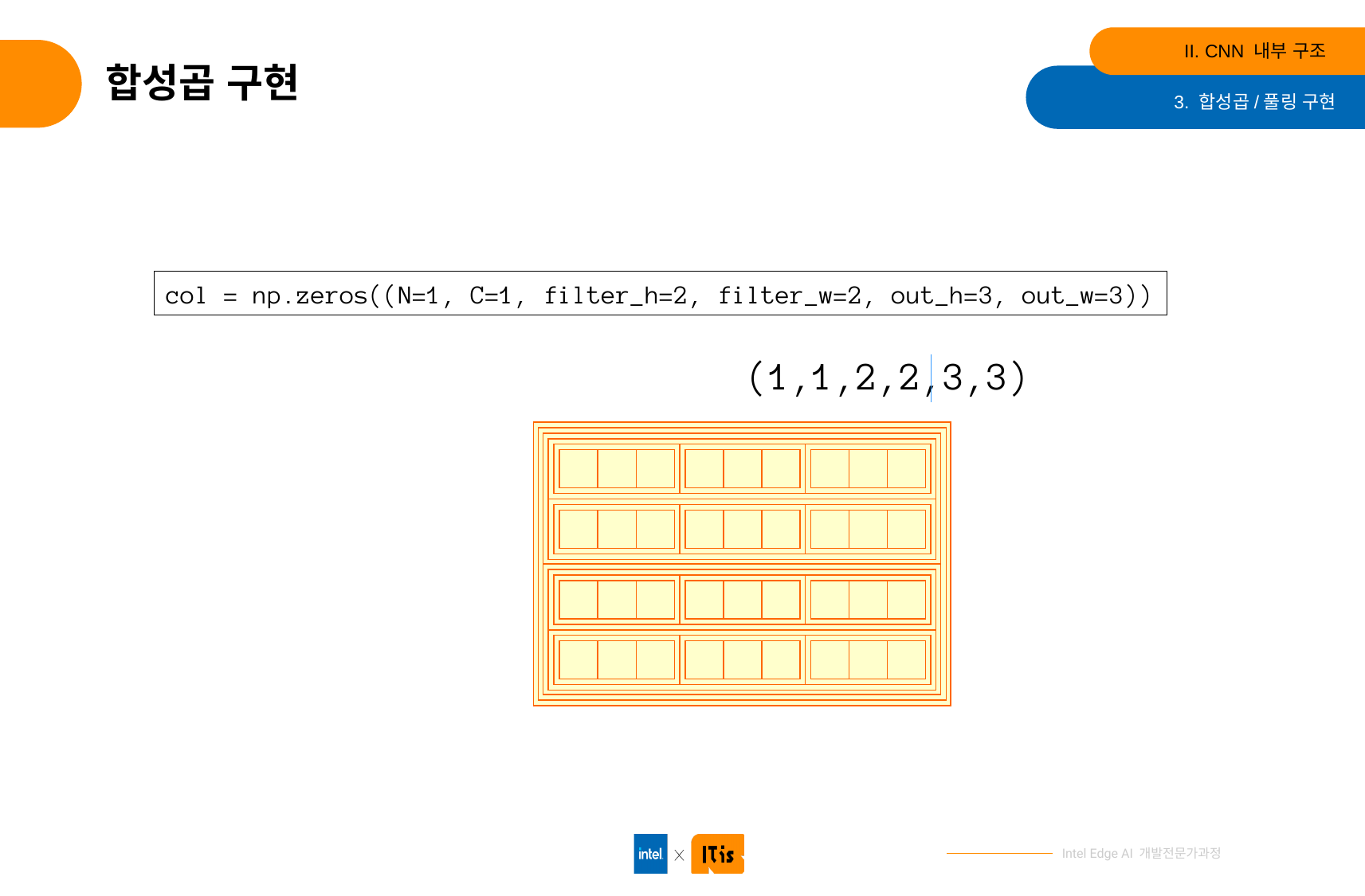

II. CNN 내부 구조
# 합성곱 구현
3. 합성곱/풀링 구현
col = np.zeros((N=1, C=1, filter_h=2, filter_w=2, out_h=3, out_w=3))
(1,1,2,2,3,3)